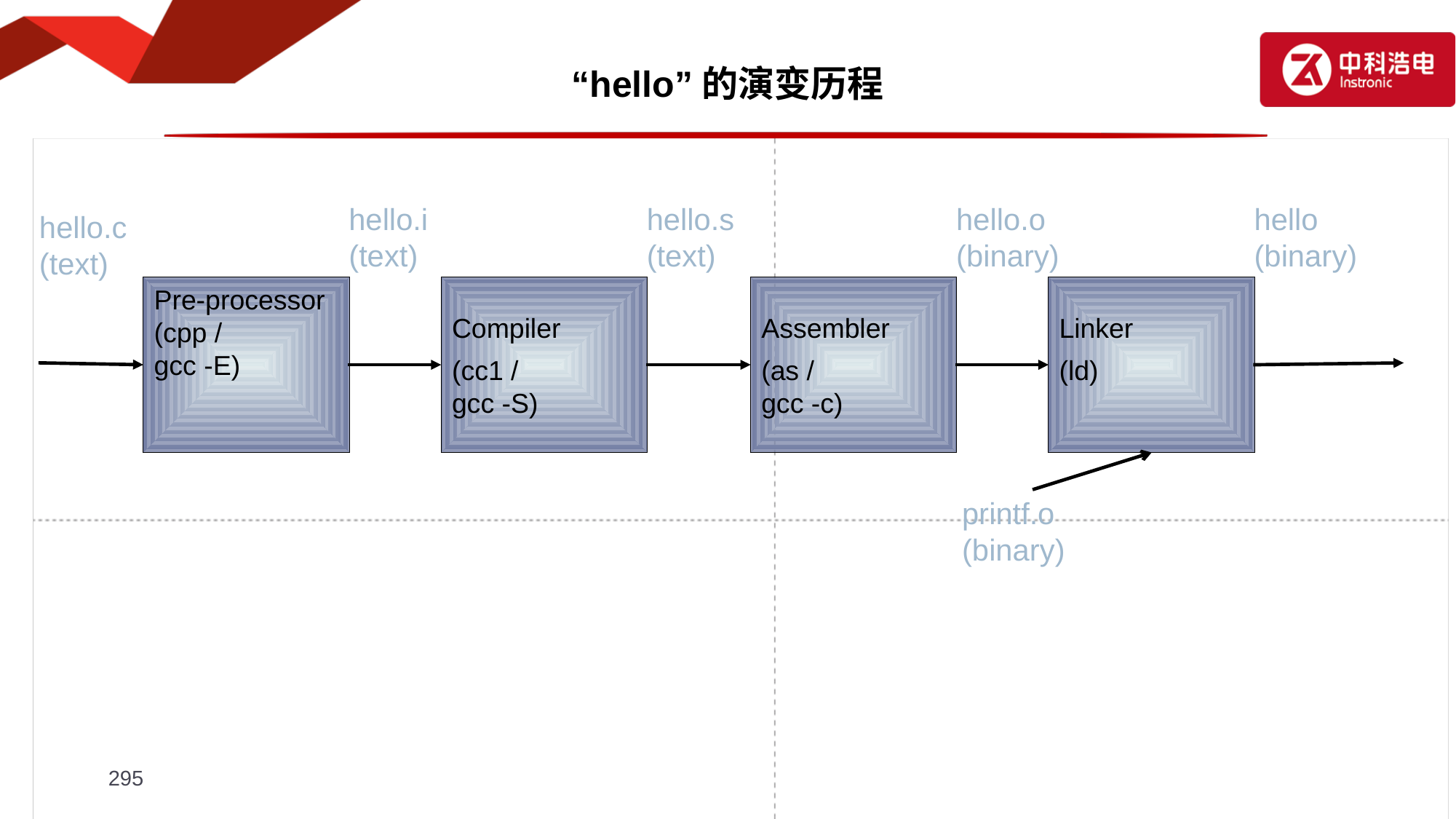

# “hello”的演变历程

hello.i
(text)
hello.s
(text)
hello.o
(binary)
hello
(binary)
hello.c
(text)
Pre-processor
(cpp /
gcc -E)
Compiler
(cc1 /
gcc -S)
Assembler
(as /
gcc -c)
Linker
(ld)
printf.o
(binary)
295